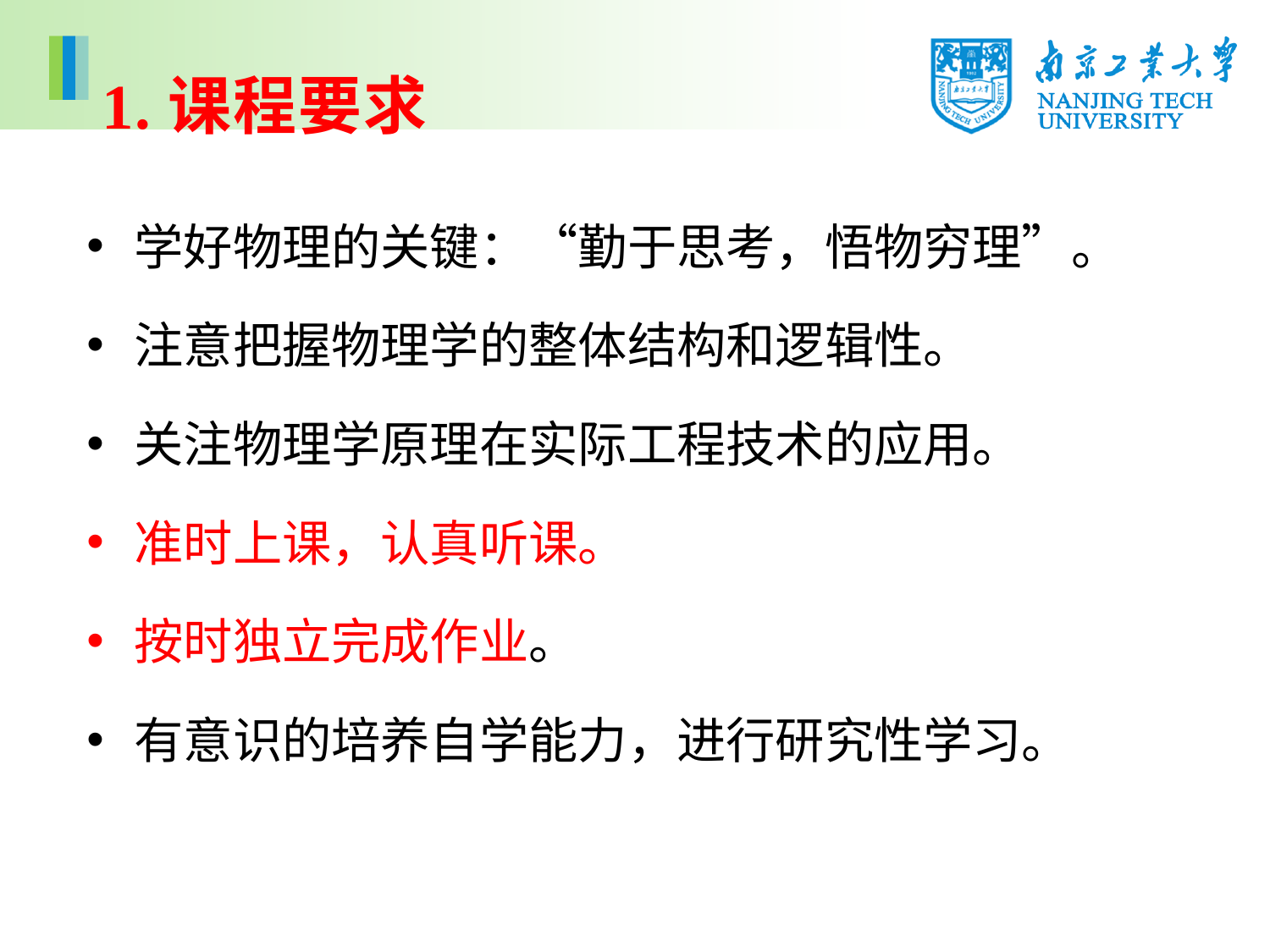

1.课程要求
学好物理的关键：“勤于思考，悟物穷理”。
注意把握物理学的整体结构和逻辑性。
关注物理学原理在实际工程技术的应用。
准时上课，认真听课。
按时独立完成作业。
有意识的培养自学能力，进行研究性学习。